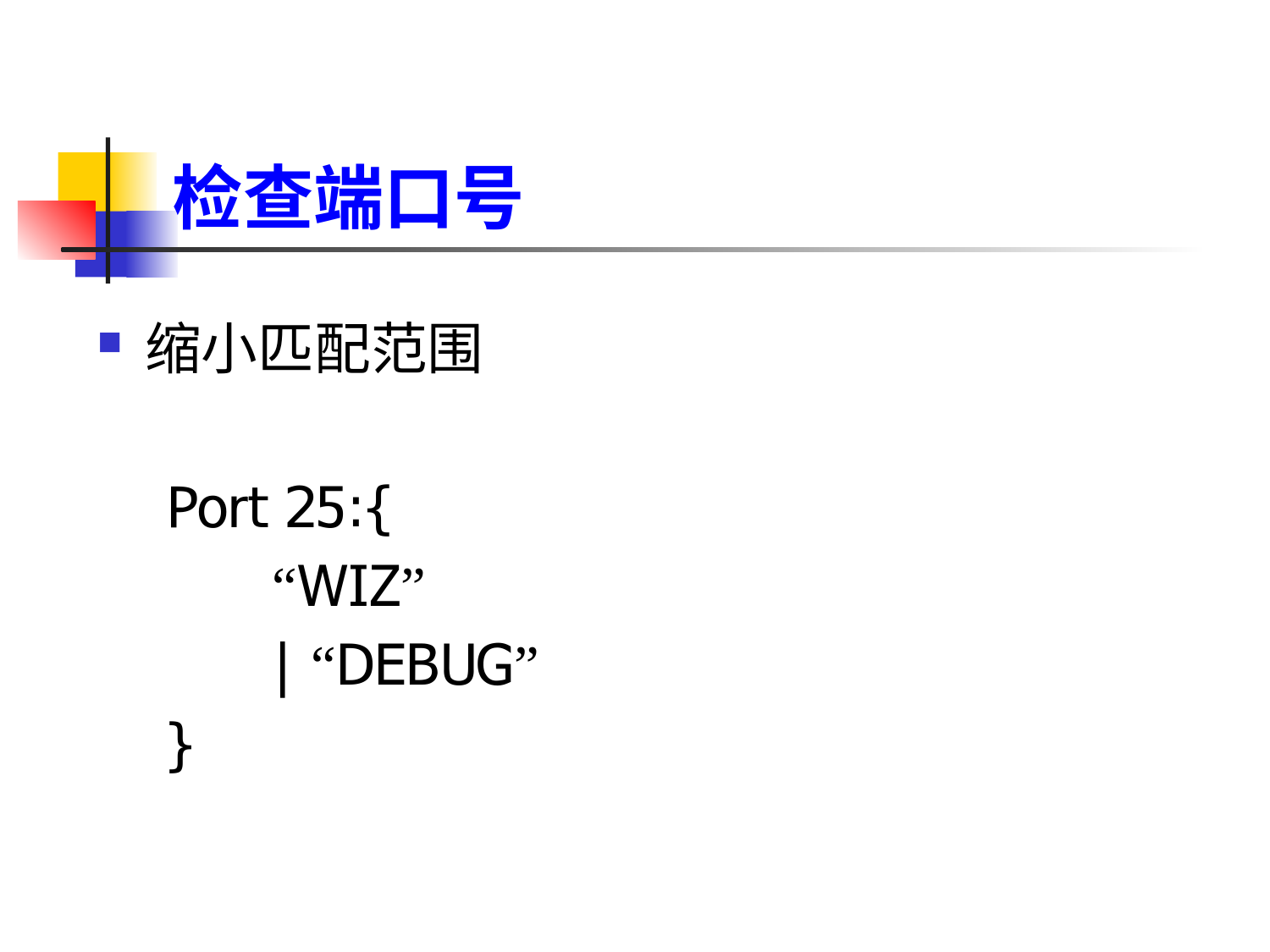

# 检查端口号
缩小匹配范围

    Port 25:{
		“WIZ”
		| “DEBUG”
    }